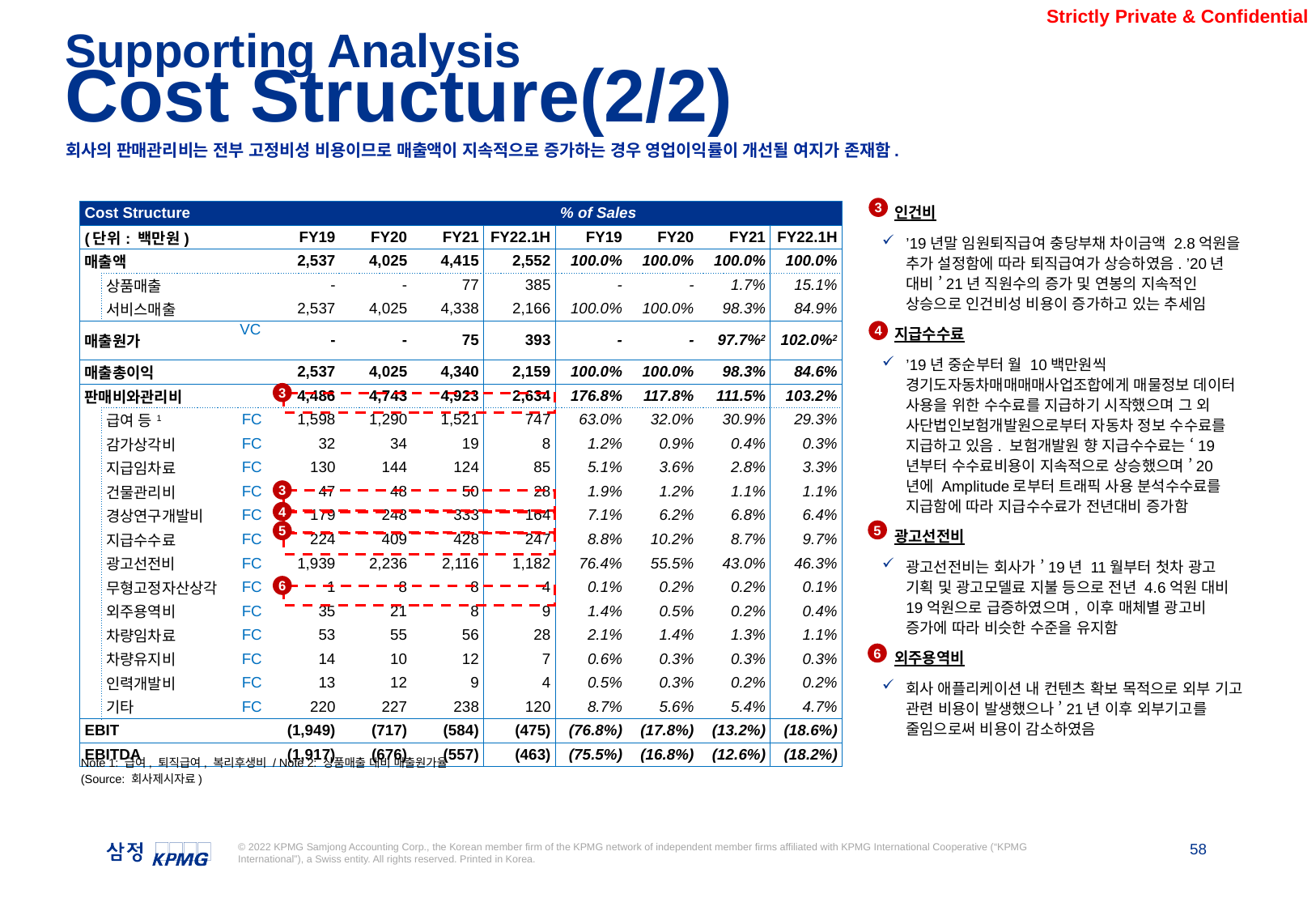

Supporting Analysis
Cost Structure(2/2)
회사의 판매관리비는 전부 고정비성 비용이므로 매출액이 지속적으로 증가하는 경우 영업이익률이 개선될 여지가 존재함.
3
| Cost Structure |  |  |  |  |  |  | % of Sales |  |  |  |
| --- | --- | --- | --- | --- | --- | --- | --- | --- | --- | --- |
| (단위: 백만원) |  |  | FY19 | FY20 | FY21 | FY22.1H | FY19 | FY20 | FY21 | FY22.1H |
| 매출액 |  |  | 2,537 | 4,025 | 4,415 | 2,552 | 100.0% | 100.0% | 100.0% | 100.0% |
|  | 상품매출 |  | - | - | 77 | 385 | - | - | 1.7% | 15.1% |
|  | 서비스매출 |  | 2,537 | 4,025 | 4,338 | 2,166 | 100.0% | 100.0% | 98.3% | 84.9% |
| 매출원가 |  | VC | - | - | 75 | 393 | - | - | 97.7%2 | 102.0%2 |
| 매출총이익 |  |  | 2,537 | 4,025 | 4,340 | 2,159 | 100.0% | 100.0% | 98.3% | 84.6% |
| 판매비와관리비 |  |  | 4,486 | 4,743 | 4,923 | 2,634 | 176.8% | 117.8% | 111.5% | 103.2% |
|  | 급여 등1 | FC | 1,598 | 1,290 | 1,521 | 747 | 63.0% | 32.0% | 30.9% | 29.3% |
|  | 감가상각비 | FC | 32 | 34 | 19 | 8 | 1.2% | 0.9% | 0.4% | 0.3% |
|  | 지급임차료 | FC | 130 | 144 | 124 | 85 | 5.1% | 3.6% | 2.8% | 3.3% |
|  | 건물관리비 | FC | 47 | 48 | 50 | 28 | 1.9% | 1.2% | 1.1% | 1.1% |
|  | 경상연구개발비 | FC | 179 | 248 | 333 | 164 | 7.1% | 6.2% | 6.8% | 6.4% |
|  | 지급수수료 | FC | 224 | 409 | 428 | 247 | 8.8% | 10.2% | 8.7% | 9.7% |
|  | 광고선전비 | FC | 1,939 | 2,236 | 2,116 | 1,182 | 76.4% | 55.5% | 43.0% | 46.3% |
|  | 무형고정자산상각 | FC | 1 | 8 | 8 | 4 | 0.1% | 0.2% | 0.2% | 0.1% |
|  | 외주용역비 | FC | 35 | 21 | 8 | 9 | 1.4% | 0.5% | 0.2% | 0.4% |
|  | 차량임차료 | FC | 53 | 55 | 56 | 28 | 2.1% | 1.4% | 1.3% | 1.1% |
|  | 차량유지비 | FC | 14 | 10 | 12 | 7 | 0.6% | 0.3% | 0.3% | 0.3% |
|  | 인력개발비 | FC | 13 | 12 | 9 | 4 | 0.5% | 0.3% | 0.2% | 0.2% |
|  | 기타 | FC | 220 | 227 | 238 | 120 | 8.7% | 5.6% | 5.4% | 4.7% |
| EBIT |  |  | (1,949) | (717) | (584) | (475) | (76.8%) | (17.8%) | (13.2%) | (18.6%) |
| EBITDA |  |  | (1,917) | (676) | (557) | (463) | (75.5%) | (16.8%) | (12.6%) | (18.2%) |
인건비
’19년말 임원퇴직급여 충당부채 차이금액 2.8억원을 추가 설정함에 따라 퇴직급여가 상승하였음. ’20년 대비 ’21년 직원수의 증가 및 연봉의 지속적인 상승으로 인건비성 비용이 증가하고 있는 추세임
지급수수료
’19년 중순부터 월 10백만원씩 경기도자동차매매매매사업조합에게 매물정보 데이터 사용을 위한 수수료를 지급하기 시작했으며 그 외 사단법인보험개발원으로부터 자동차 정보 수수료를 지급하고 있음. 보험개발원 향 지급수수료는 ‘19년부터 수수료비용이 지속적으로 상승했으며 ’20년에 Amplitude로부터 트래픽 사용 분석수수료를 지급함에 따라 지급수수료가 전년대비 증가함
광고선전비
광고선전비는 회사가 ’19년 11월부터 첫차 광고 기획 및 광고모델료 지불 등으로 전년 4.6억원 대비 19억원으로 급증하였으며, 이후 매체별 광고비 증가에 따라 비슷한 수준을 유지함
외주용역비
회사 애플리케이션 내 컨텐츠 확보 목적으로 외부 기고 관련 비용이 발생했으나 ’21년 이후 외부기고를 줄임으로써 비용이 감소하였음

4
3

3

4

5
5

6

6
Note 1: 급여, 퇴직급여, 복리후생비 / Note 2: 상품매출 대비 매출원가율
(Source: 회사제시자료)